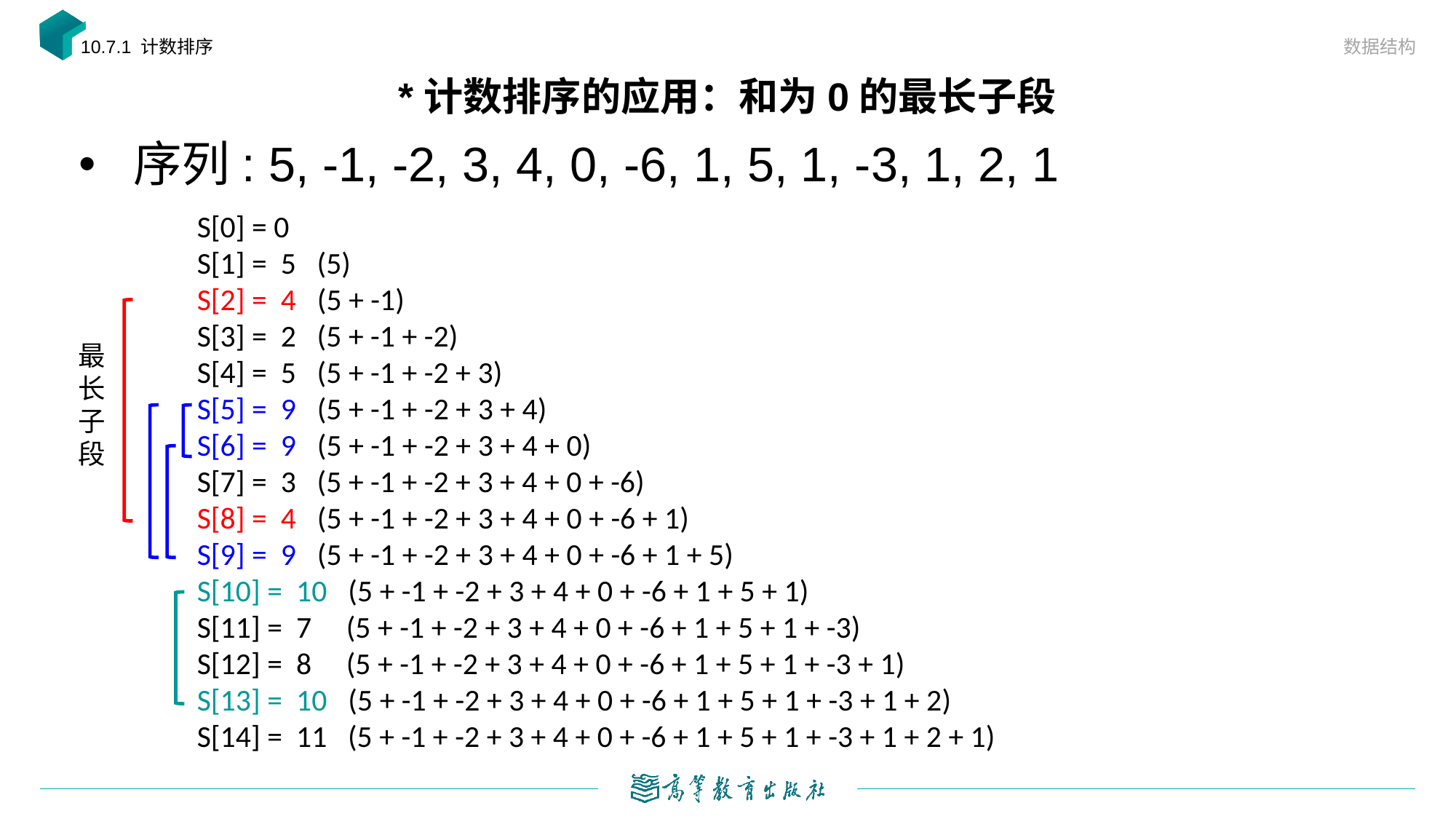

数据结构
10.7.1 计数排序
# *计数排序的应用：和为0的最长子段
序列: 5, -1, -2, 3, 4, 0, -6, 1, 5, 1, -3, 1, 2, 1

S[0] = 0
S[1] =  5   (5)
S[2] =  4   (5 + -1)
S[3] =  2   (5 + -1 + -2)
S[4] =  5   (5 + -1 + -2 + 3)
S[5] =  9   (5 + -1 + -2 + 3 + 4)
S[6] =  9   (5 + -1 + -2 + 3 + 4 + 0)
S[7] =  3   (5 + -1 + -2 + 3 + 4 + 0 + -6)
S[8] =  4   (5 + -1 + -2 + 3 + 4 + 0 + -6 + 1)
S[9] =  9   (5 + -1 + -2 + 3 + 4 + 0 + -6 + 1 + 5)
S[10] =  10   (5 + -1 + -2 + 3 + 4 + 0 + -6 + 1 + 5 + 1)
S[11] =  7     (5 + -1 + -2 + 3 + 4 + 0 + -6 + 1 + 5 + 1 + -3)
S[12] =  8     (5 + -1 + -2 + 3 + 4 + 0 + -6 + 1 + 5 + 1 + -3 + 1)
S[13] =  10   (5 + -1 + -2 + 3 + 4 + 0 + -6 + 1 + 5 + 1 + -3 + 1 + 2)
S[14] =  11   (5 + -1 + -2 + 3 + 4 + 0 + -6 + 1 + 5 + 1 + -3 + 1 + 2 + 1)

最长子段